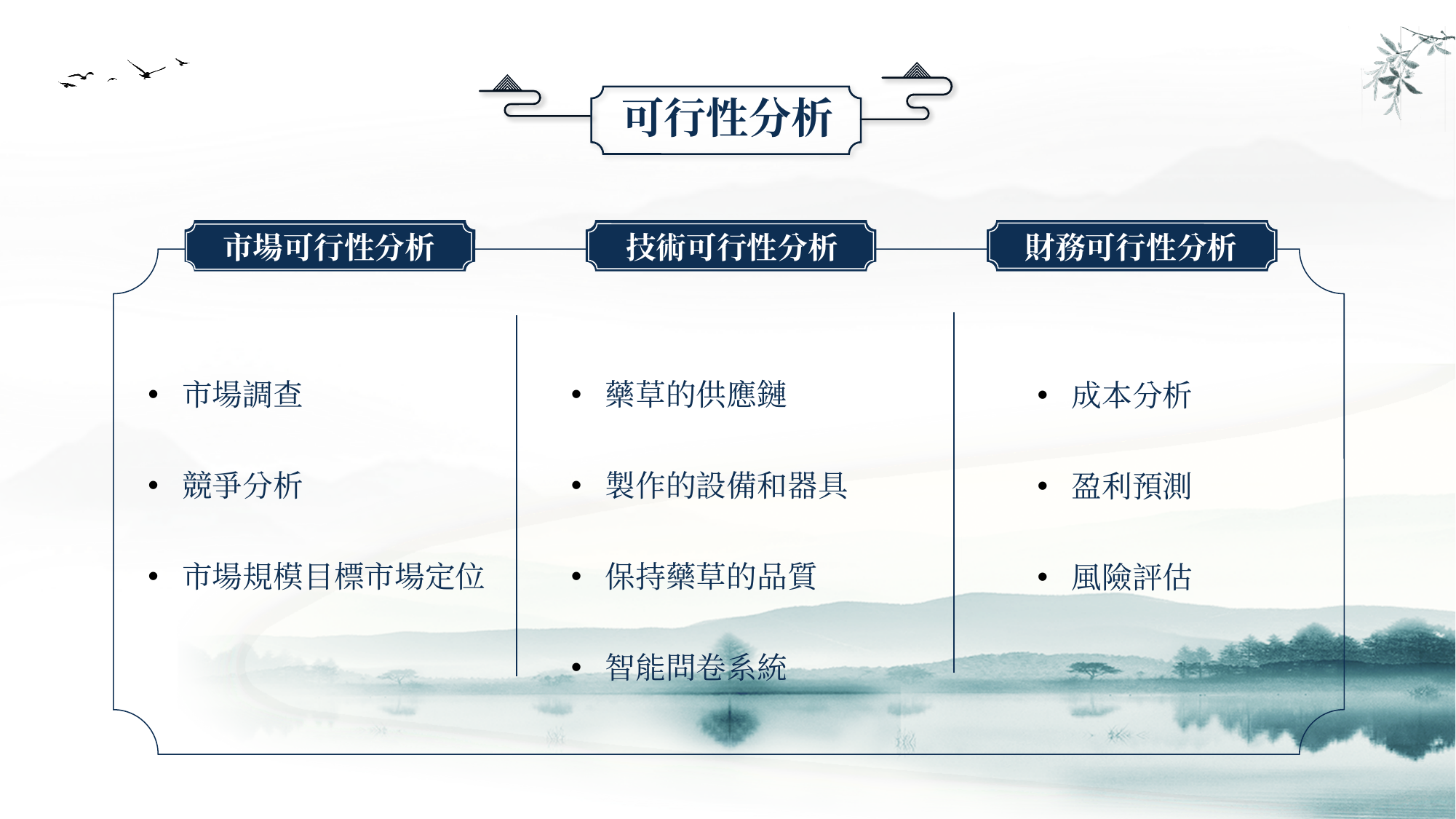

可行性分析

市場可行性分析

財務可行性分析
技術可行性分析

藥草的供應鏈
製作的設備和器具
保持藥草的品質
智能問卷系統
市場調查
競爭分析
市場規模目標市場定位
成本分析
盈利預測
風險評估